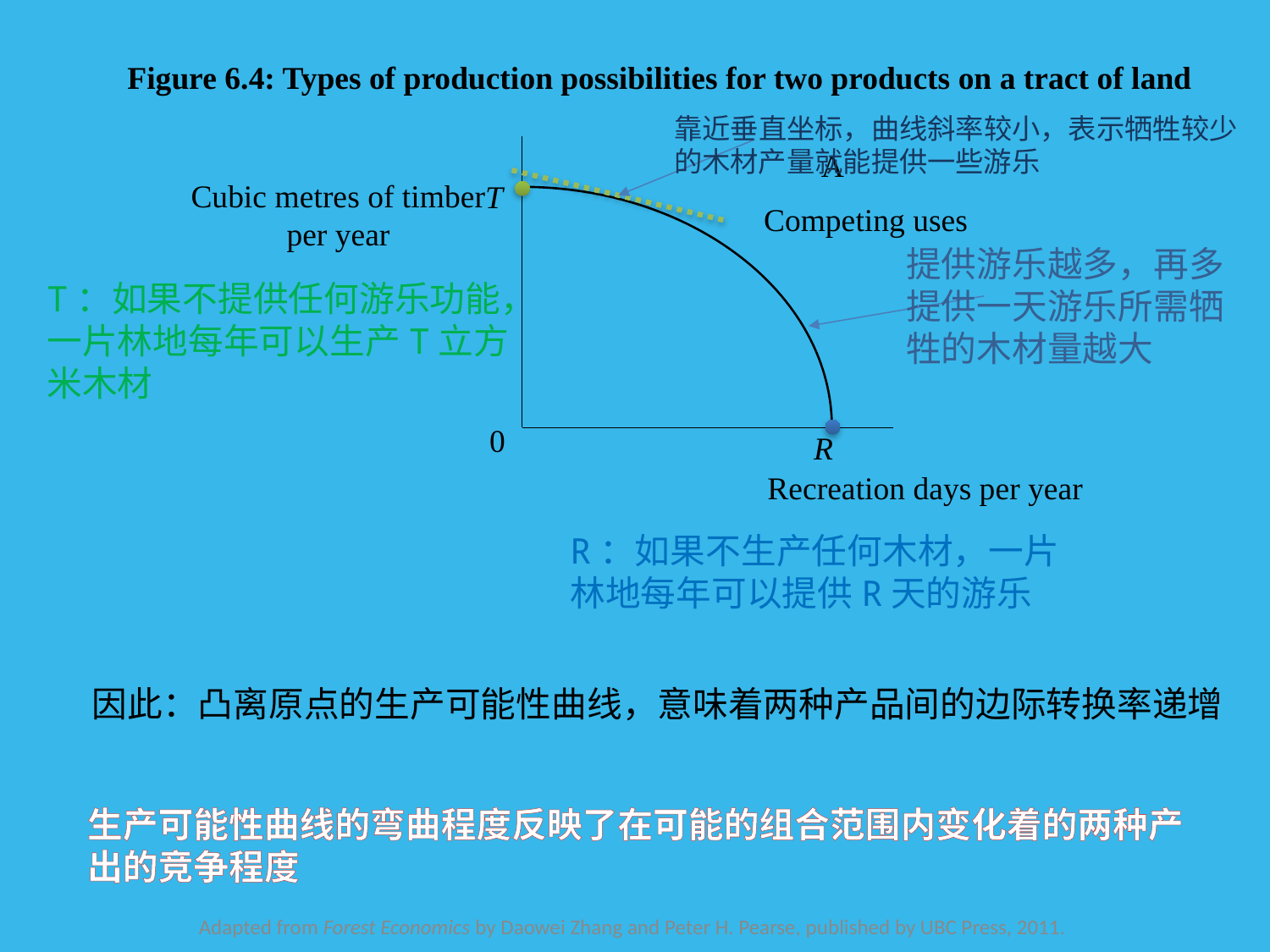

Figure 6.4: Types of production possibilities for two products on a tract of land
靠近垂直坐标，曲线斜率较小，表示牺牲较少的木材产量就能提供一些游乐
A

Cubic metres of timber
per year
T

Competing uses
0

R

Recreation days per year

提供游乐越多，再多提供一天游乐所需牺牲的木材量越大
T：如果不提供任何游乐功能，一片林地每年可以生产T立方米木材

R：如果不生产任何木材，一片林地每年可以提供R天的游乐
因此：凸离原点的生产可能性曲线，意味着两种产品间的边际转换率递增
生产可能性曲线的弯曲程度反映了在可能的组合范围内变化着的两种产出的竞争程度
Adapted from Forest Economics by Daowei Zhang and Peter H. Pearse, published by UBC Press, 2011.